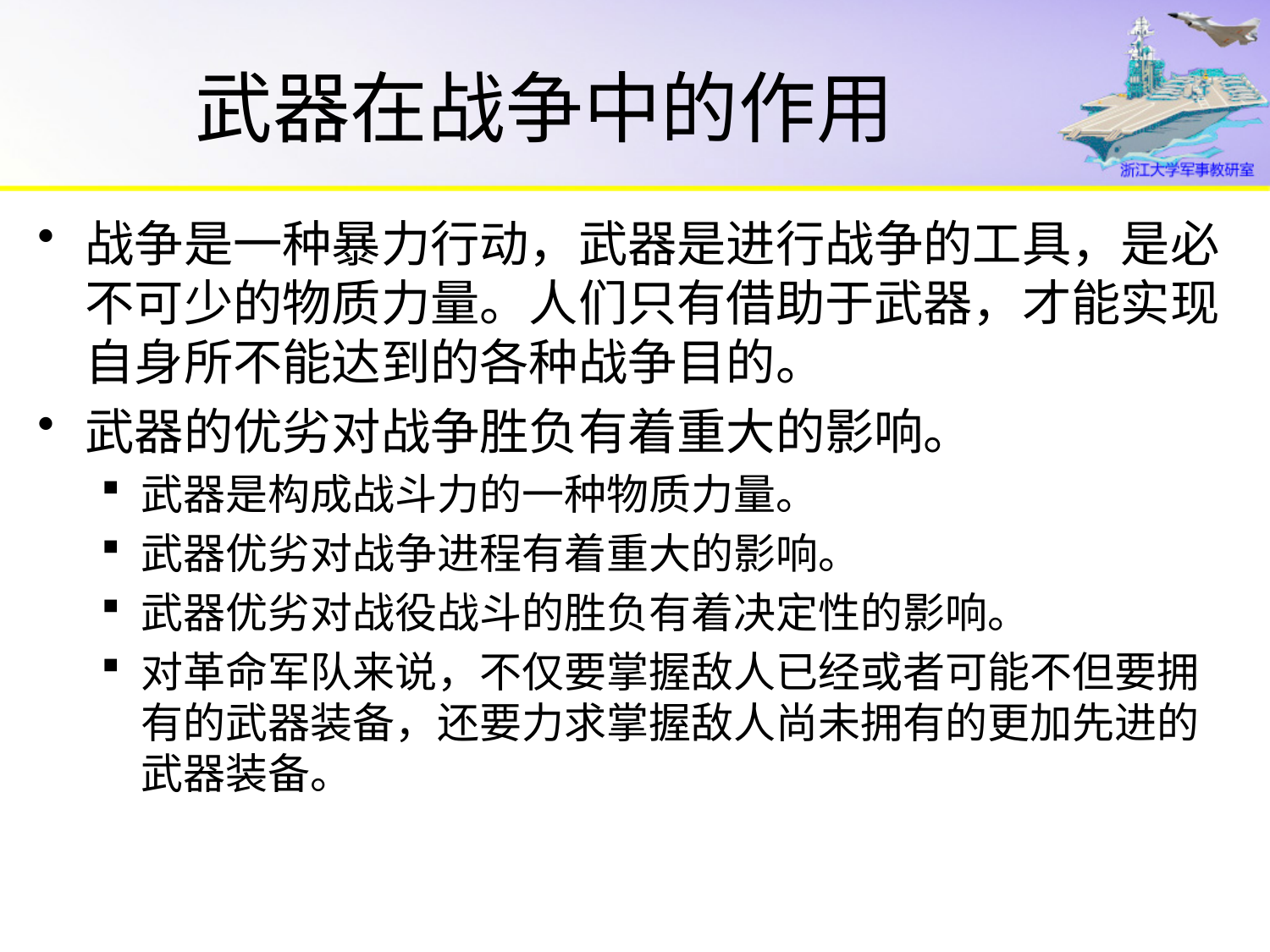

# 武器在战争中的作用
战争是一种暴力行动，武器是进行战争的工具，是必不可少的物质力量。人们只有借助于武器，才能实现自身所不能达到的各种战争目的。
武器的优劣对战争胜负有着重大的影响。
武器是构成战斗力的一种物质力量。
武器优劣对战争进程有着重大的影响。
武器优劣对战役战斗的胜负有着决定性的影响。
对革命军队来说，不仅要掌握敌人已经或者可能不但要拥有的武器装备，还要力求掌握敌人尚未拥有的更加先进的武器装备。